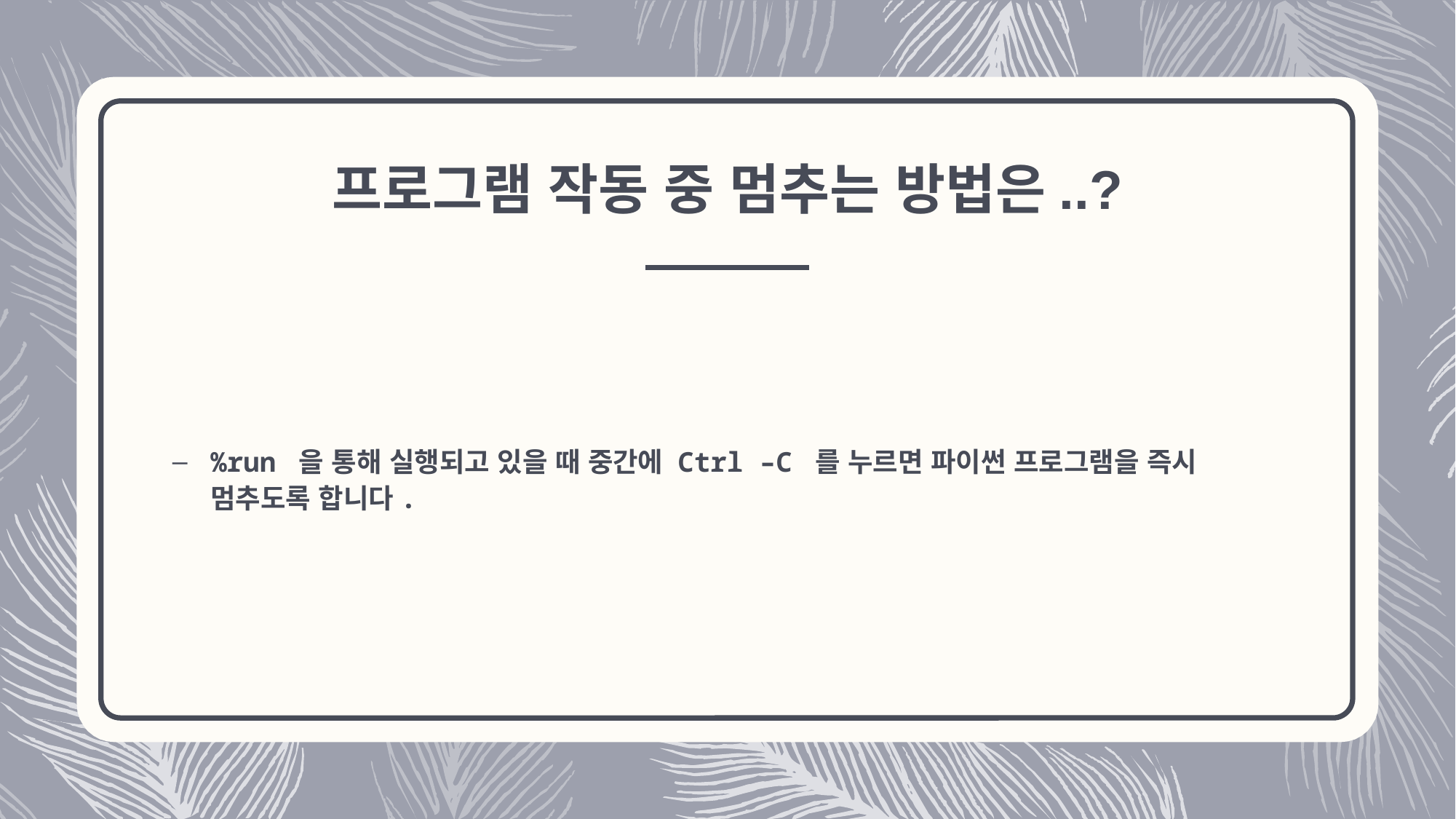

# 프로그램 작동 중 멈추는 방법은..?
%run 을 통해 실행되고 있을 때 중간에 Ctrl –C 를 누르면 파이썬 프로그램을 즉시 멈추도록 합니다.